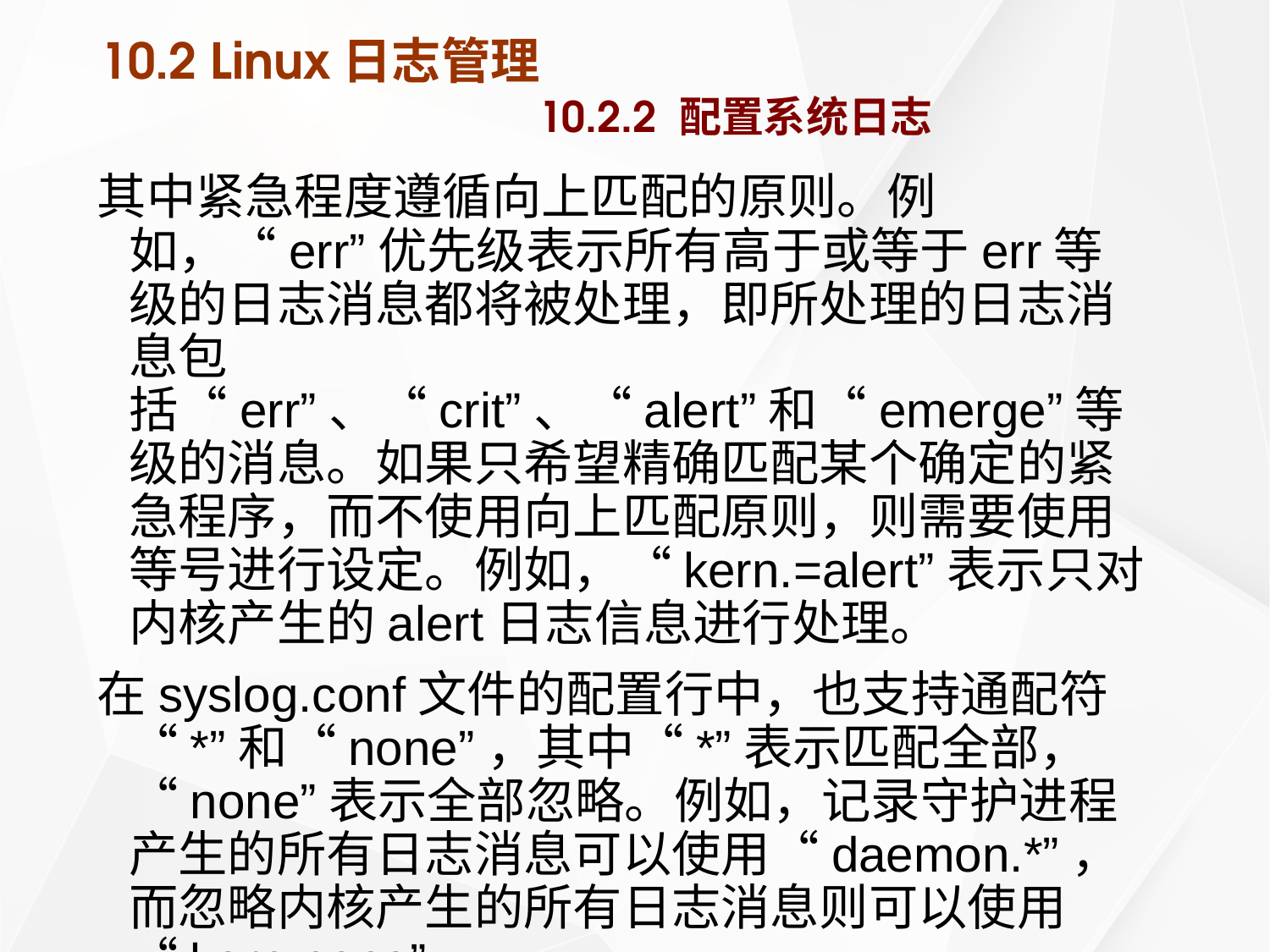

# 10.2 Linux日志管理 10.2.2 配置系统日志
其中紧急程度遵循向上匹配的原则。例如，“err”优先级表示所有高于或等于err等级的日志消息都将被处理，即所处理的日志消息包括“err”、“crit”、“alert”和“emerge”等级的消息。如果只希望精确匹配某个确定的紧急程序，而不使用向上匹配原则，则需要使用等号进行设定。例如，“kern.=alert”表示只对内核产生的alert日志信息进行处理。
在syslog.conf文件的配置行中，也支持通配符“*”和“none”，其中“*”表示匹配全部，“none”表示全部忽略。例如，记录守护进程产生的所有日志消息可以使用“daemon.*”，而忽略内核产生的所有日志消息则可以使用“kern.none”。
3）动作
syslog.conf文件配置行中的动作，用于设定syslogd如何处理对应的日志消息。处理的办法，可以设定将日志信息写入文件或显示到终端设备上，或者通过邮件直接发送给指定的用户，或者发送到另一台远程主机的syslog系统。